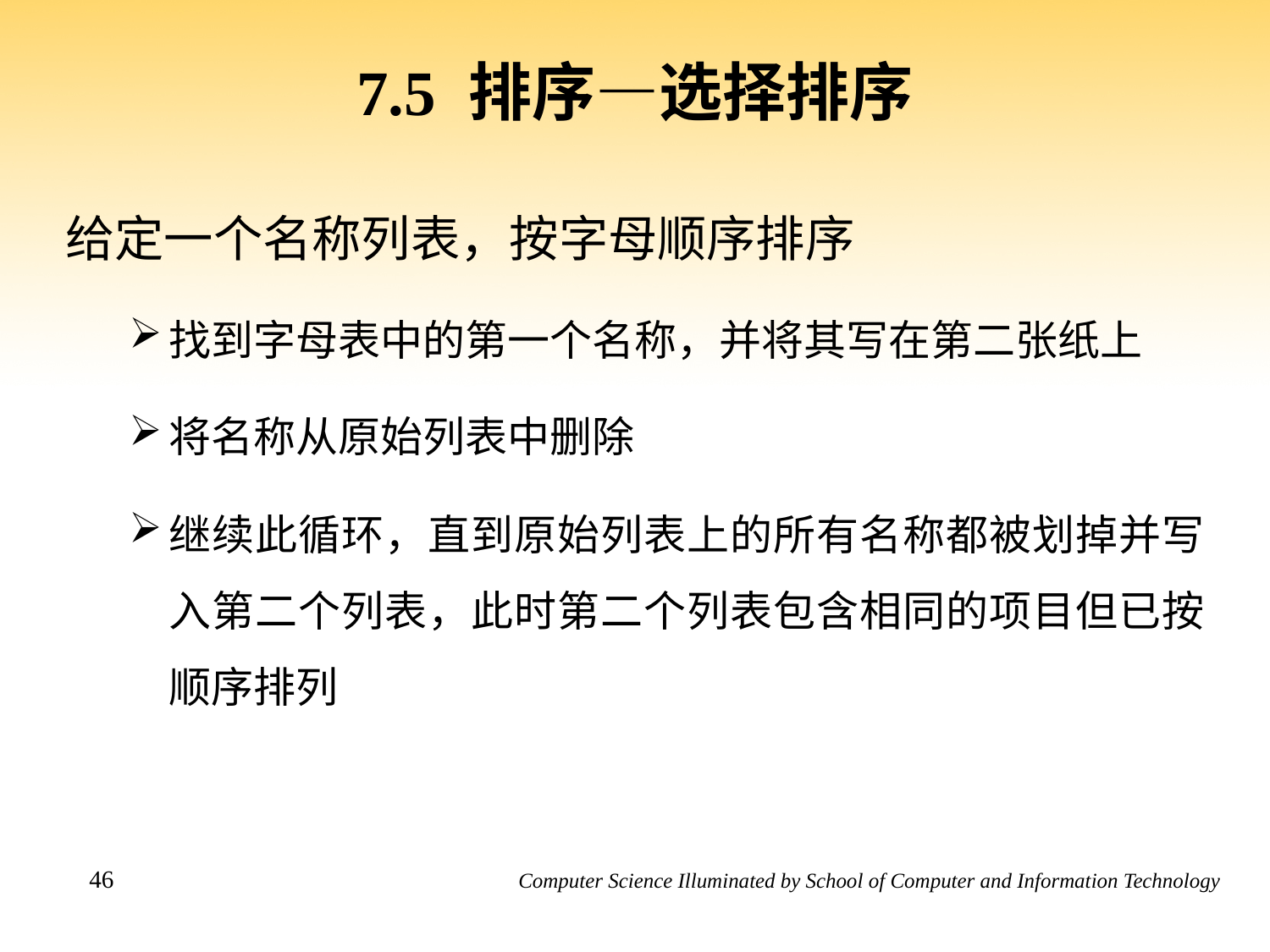

# 7.5 排序—选择排序
给定一个名称列表，按字母顺序排序
找到字母表中的第一个名称，并将其写在第二张纸上
将名称从原始列表中删除
继续此循环，直到原始列表上的所有名称都被划掉并写入第二个列表，此时第二个列表包含相同的项目但已按顺序排列
46